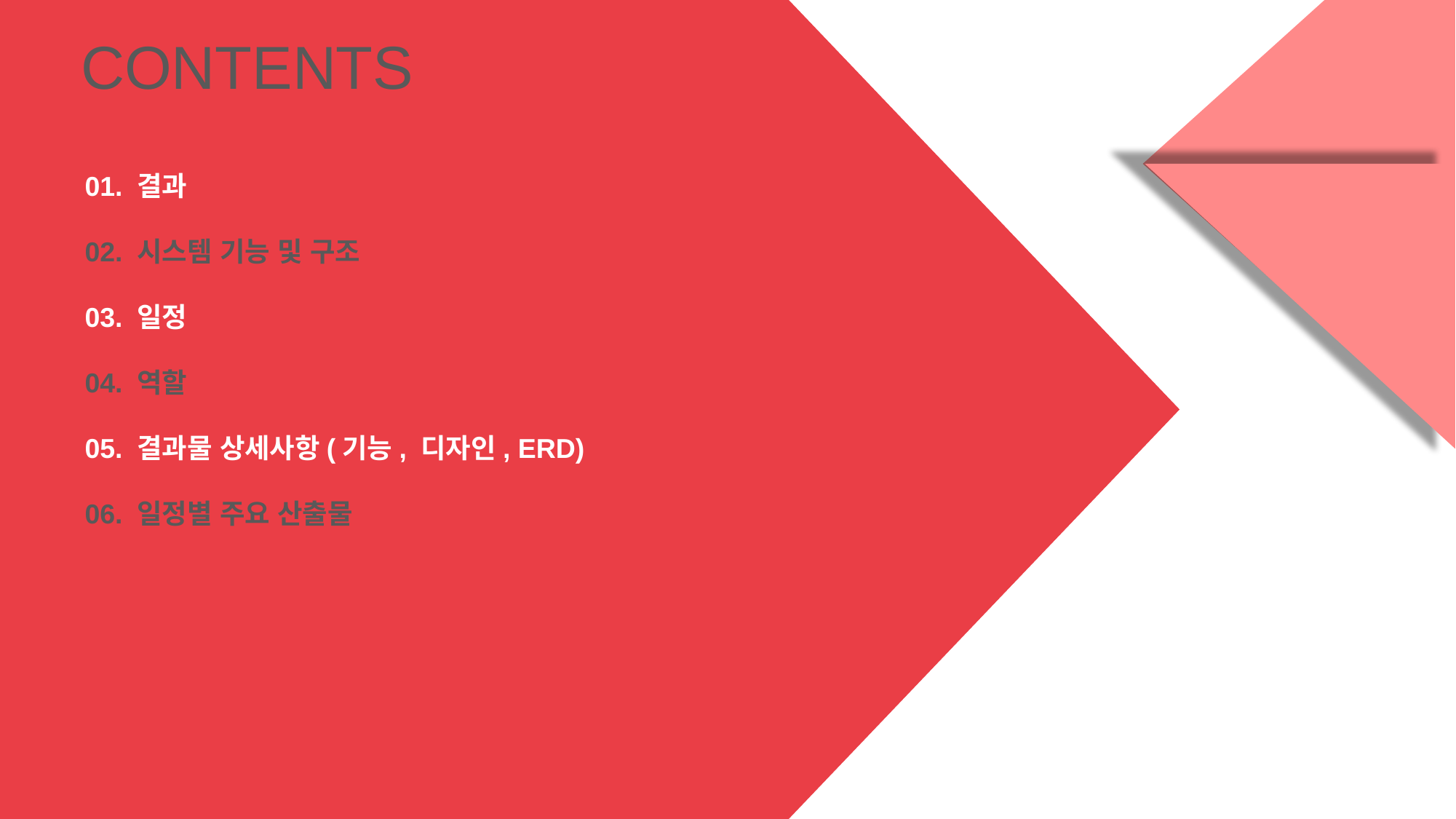

CONTENTS
01. 결과

02. 시스템 기능 및 구조

03. 일정

04. 역할

05. 결과물 상세사항(기능, 디자인, ERD)

06. 일정별 주요 산출물